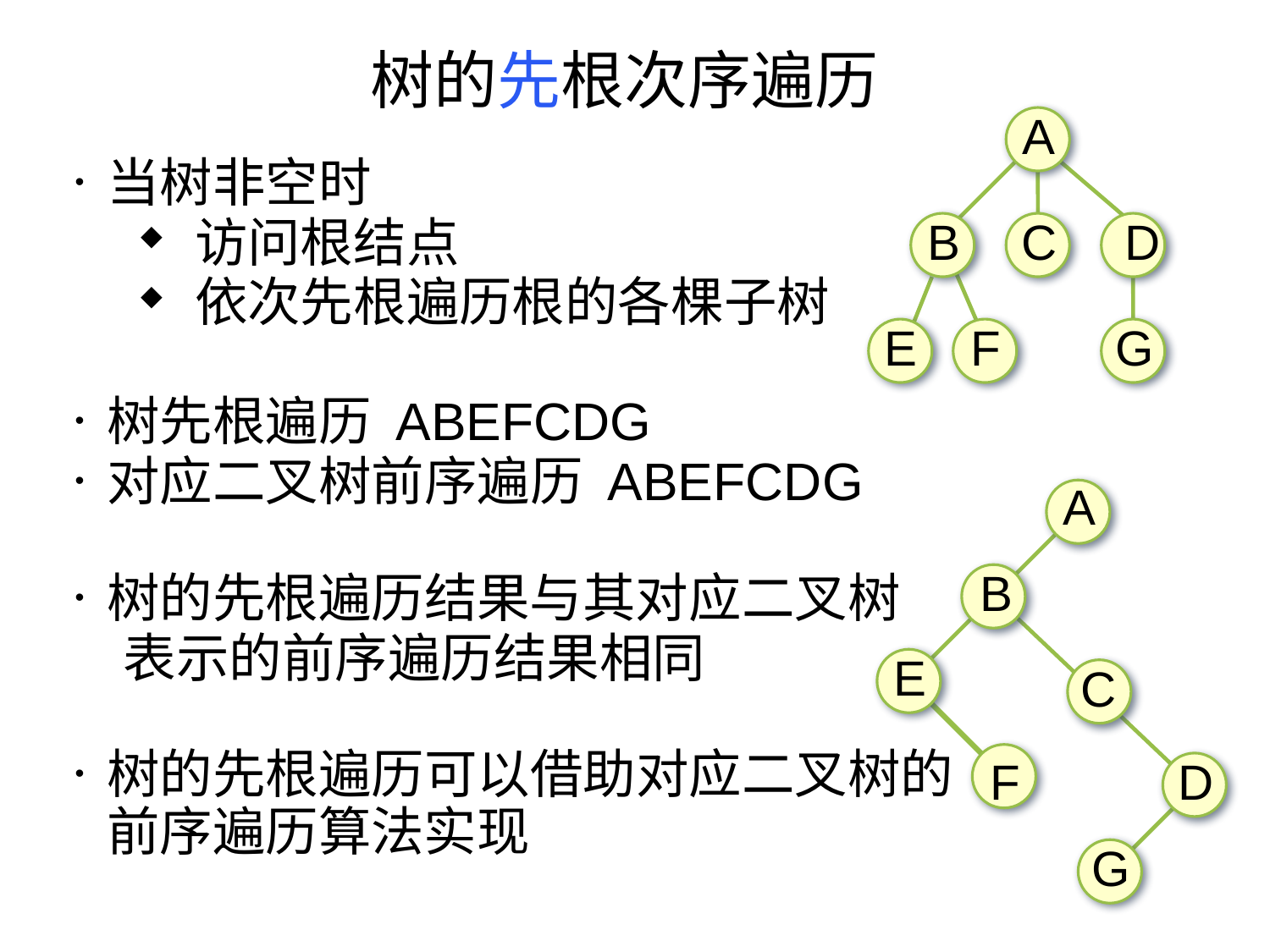

树的先根次序遍历
A

B
C
D

E
F
G

当树非空时
 访问根结点
 依次先根遍历根的各棵子树

树先根遍历 ABEFCDG
对应二叉树前序遍历 ABEFCDG
树的先根遍历结果与其对应二叉树
   表示的前序遍历结果相同
树的先根遍历可以借助对应二叉树的前序遍历算法实现
A

B

E

C

F
D

G